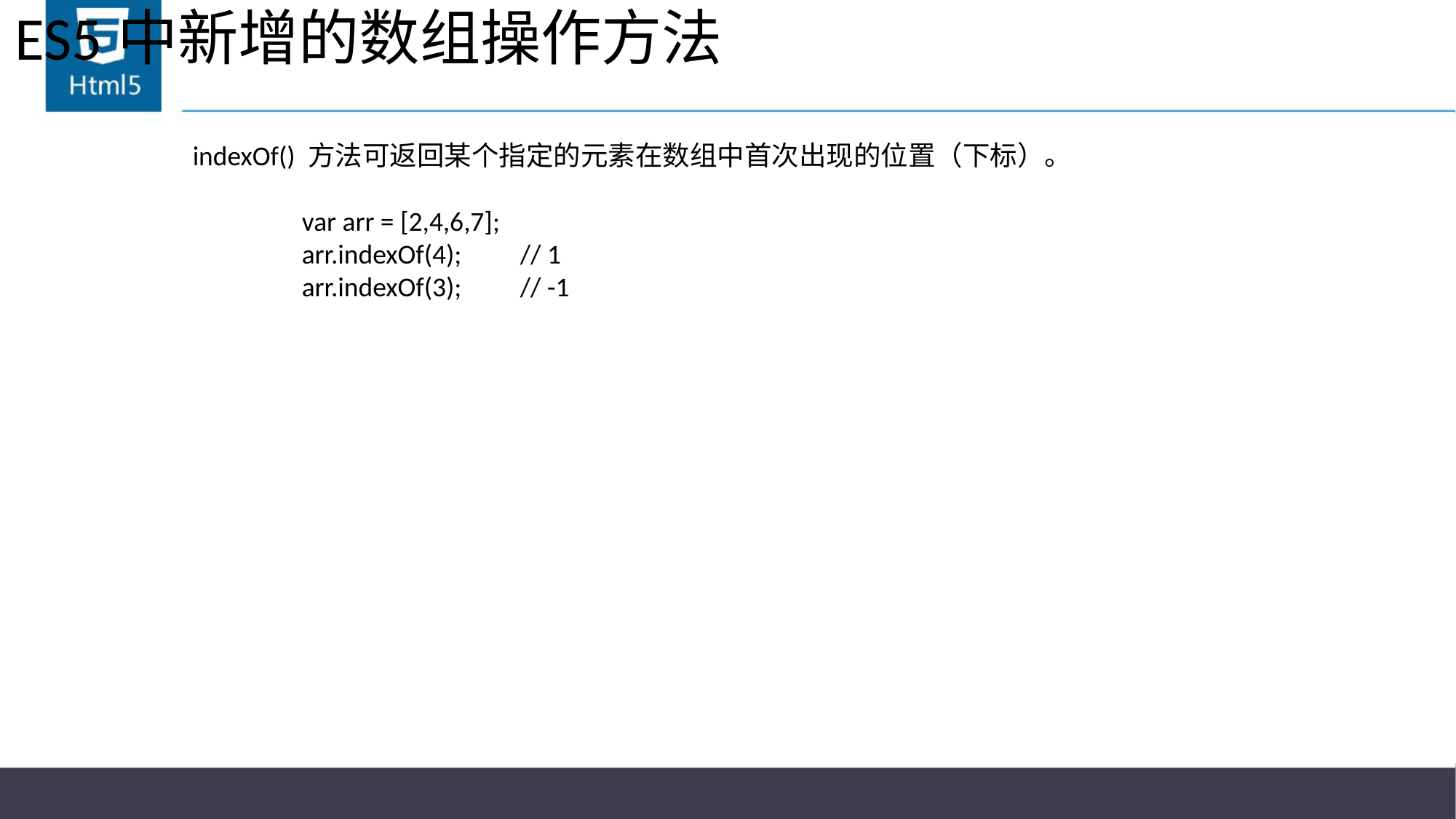

# ES5中新增的数组操作方法
indexOf() 方法可返回某个指定的元素在数组中首次出现的位置（下标）。

	var arr = [2,4,6,7];
	arr.indexOf(4);	// 1
	arr.indexOf(3);	// -1